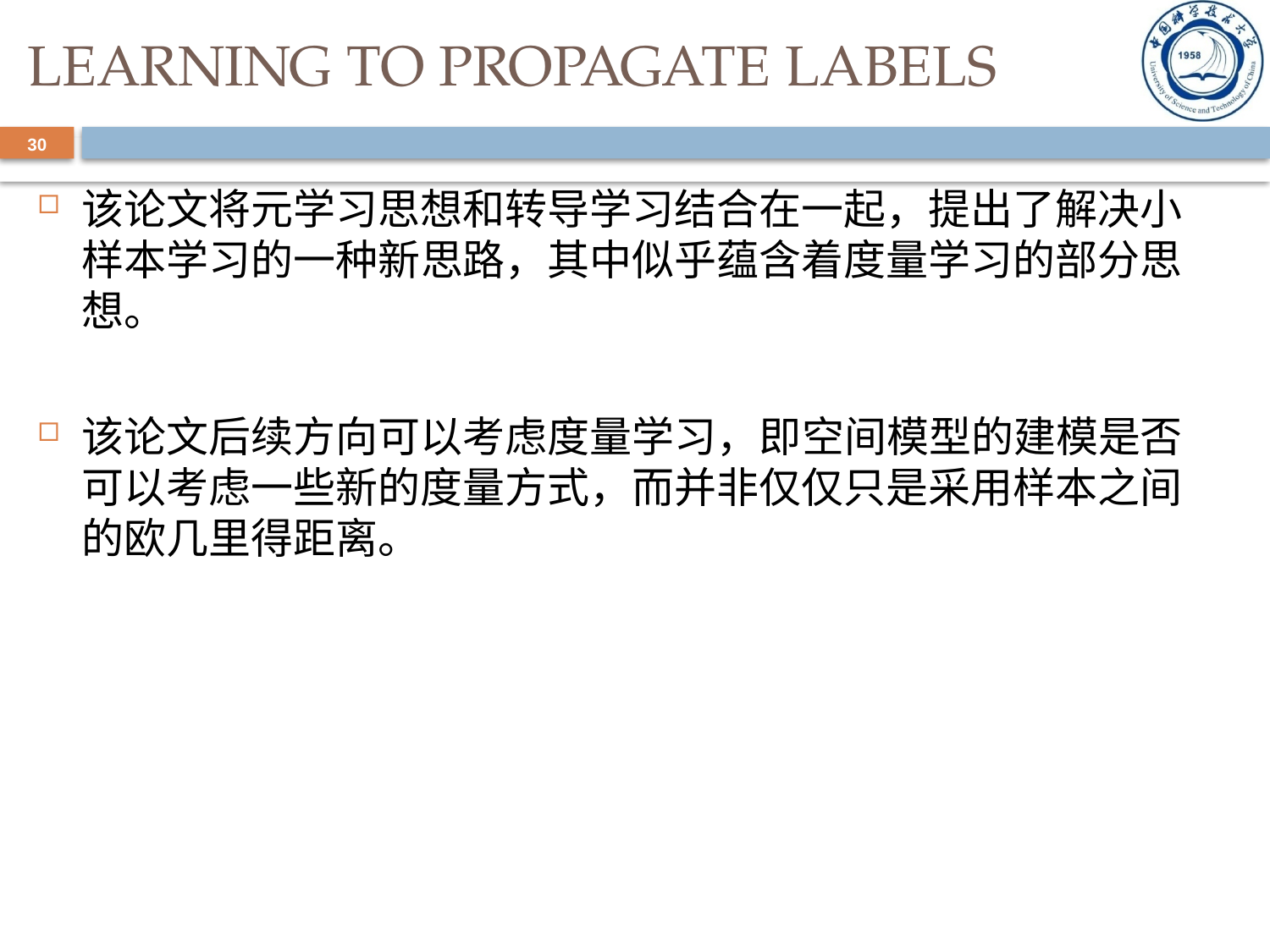

# LEARNING TO PROPAGATE LABELS
30
该论文将元学习思想和转导学习结合在一起，提出了解决小样本学习的一种新思路，其中似乎蕴含着度量学习的部分思想。

该论文后续方向可以考虑度量学习，即空间模型的建模是否可以考虑一些新的度量方式，而并非仅仅只是采用样本之间的欧几里得距离。